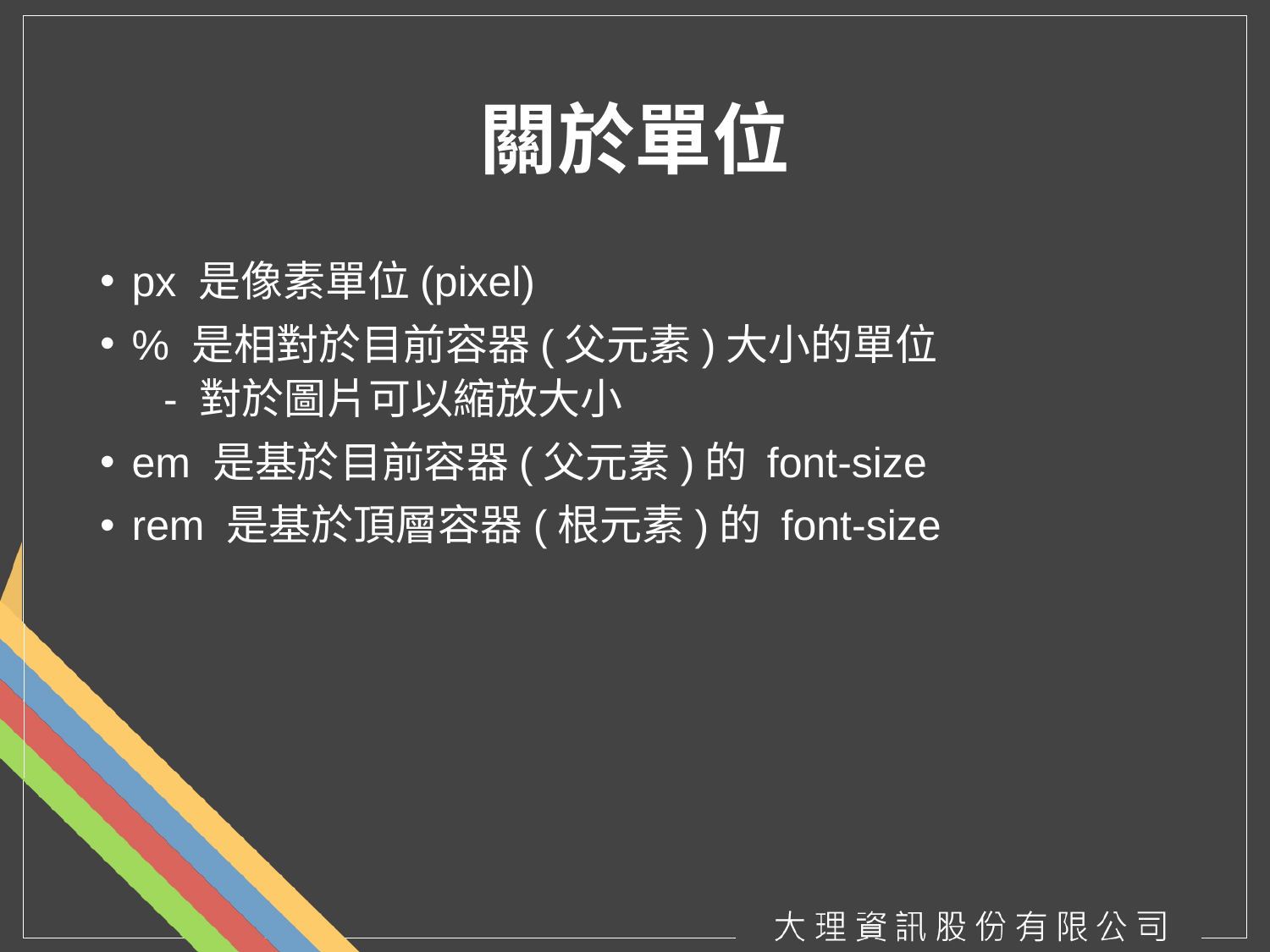

# 關於單位
px 是像素單位(pixel)
% 是相對於目前容器(父元素)大小的單位
- 對於圖片可以縮放大小
em 是基於目前容器(父元素)的 font-size
rem 是基於頂層容器(根元素)的 font-size